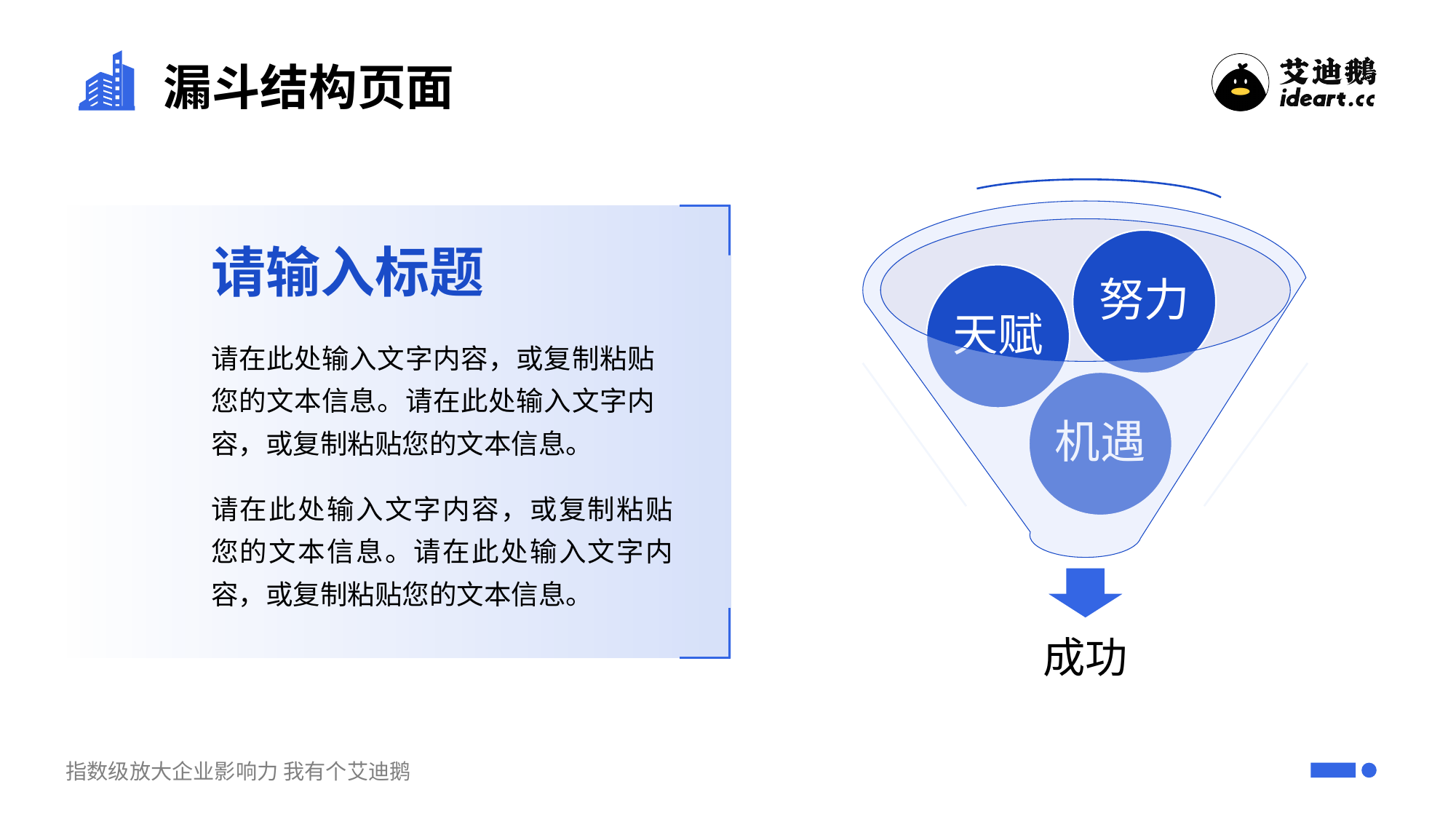

# 漏斗结构页面

成功
机遇
天赋
努力

请输入标题
请在此处输入文字内容，或复制粘贴您的文本信息。请在此处输入文字内容，或复制粘贴您的文本信息。
请在此处输入文字内容，或复制粘贴您的文本信息。请在此处输入文字内容，或复制粘贴您的文本信息。